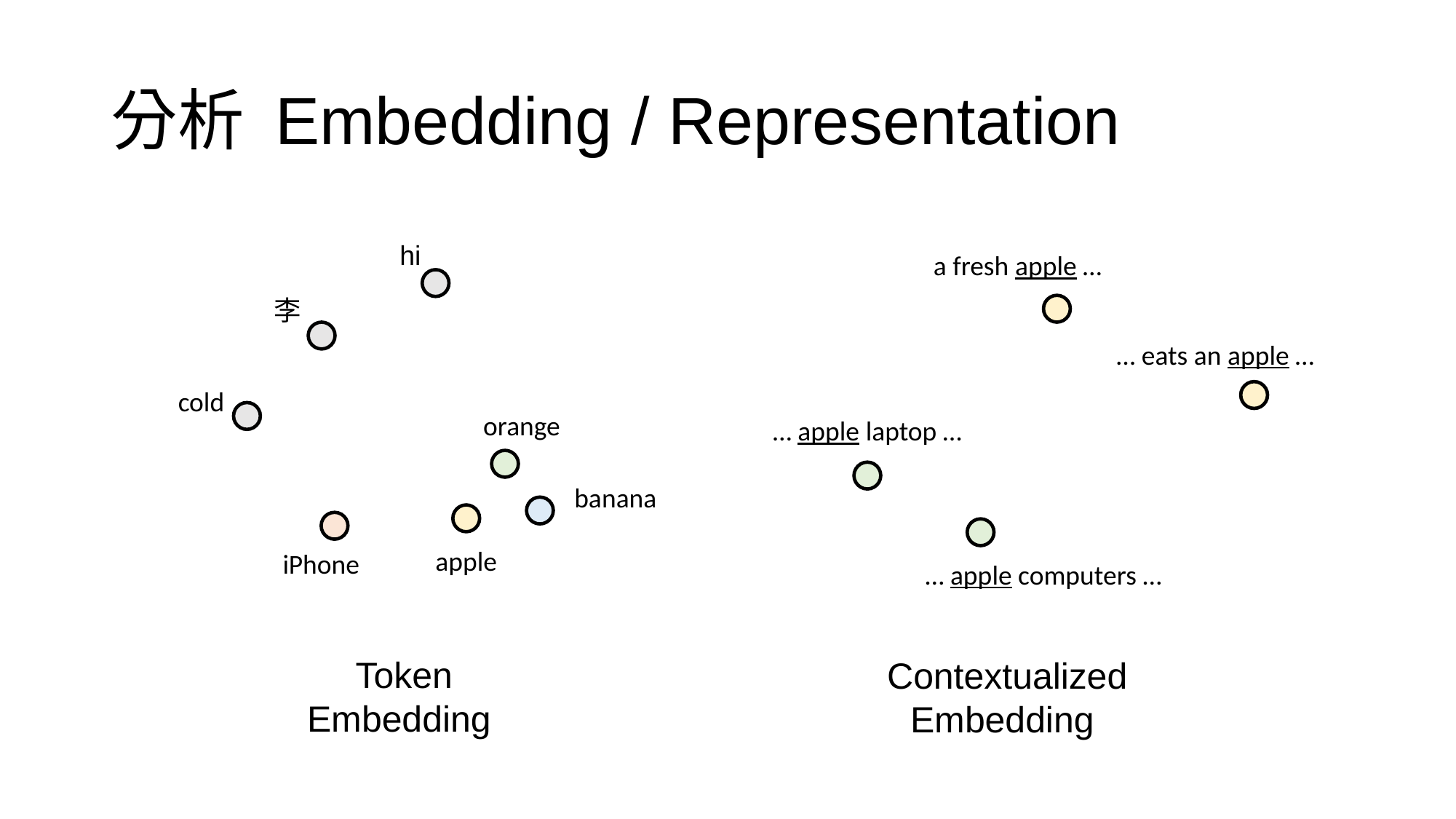

# 分析 Embedding / Representation
hi
a fresh apple …

李

 … eats an apple …
cold

orange
… apple laptop …

banana

apple
iPhone
… apple computers …
Token Embedding
Contextualized Embedding